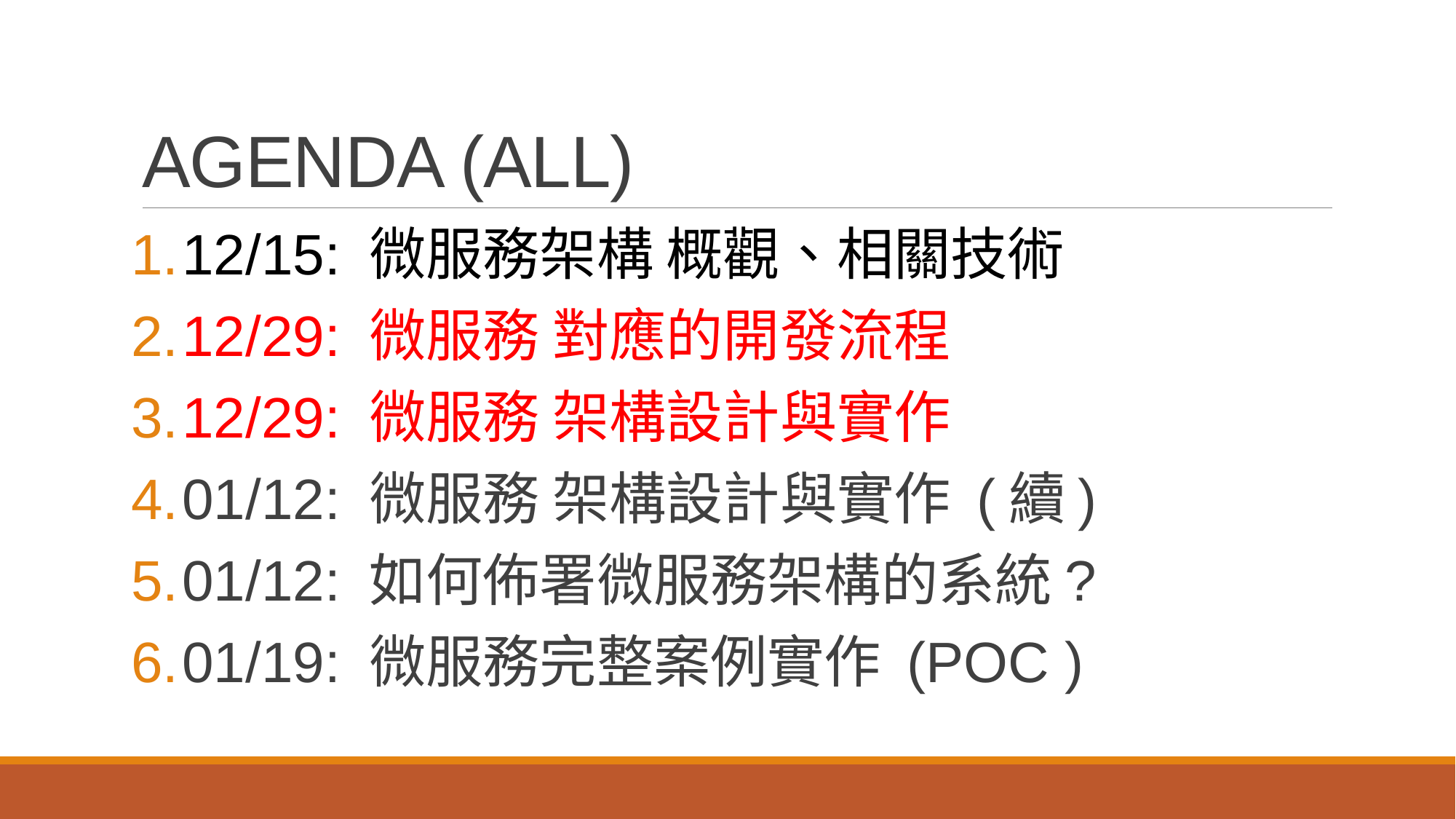

# AGENDA (ALL)
12/15: 微服務架構 概觀、相關技術
12/29: 微服務 對應的開發流程
12/29: 微服務 架構設計與實作
01/12: 微服務 架構設計與實作 (續)
01/12: 如何佈署微服務架構的系統?
01/19: 微服務完整案例實作 (POC )